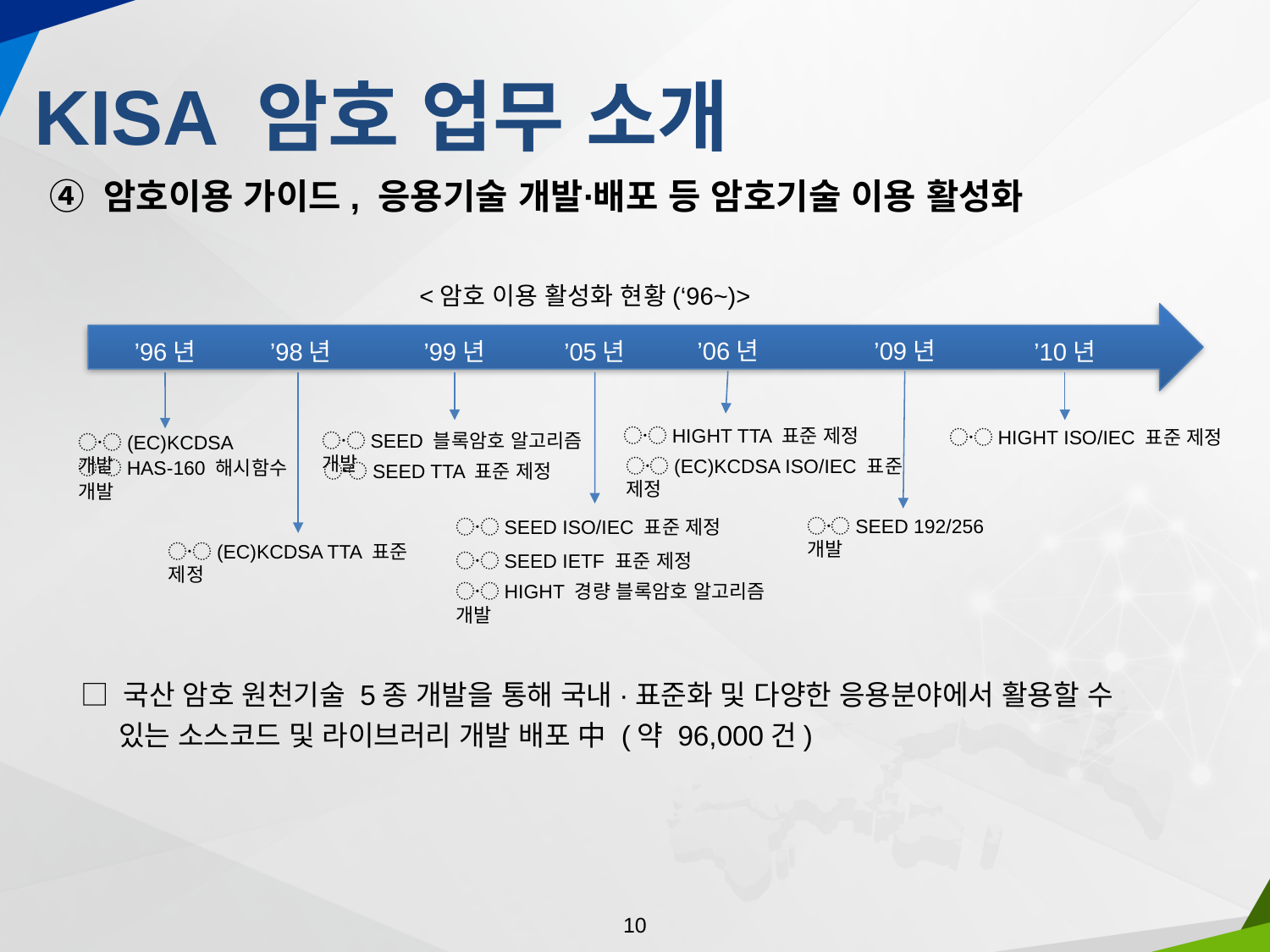

KISA 암호 업무 소개
④ 암호이용 가이드, 응용기술 개발∙배포 등 암호기술 이용 활성화
 <암호 이용 활성화 현황(‘96~)>

’09년
’06년
’98년
’99년
’10년
’05년
’96년
〮HIGHT TTA 표준 제정
〮HIGHT ISO/IEC 표준 제정
〮SEED 블록암호 알고리즘 개발
〮(EC)KCDSA 개발
〮(EC)KCDSA ISO/IEC 표준 제정
〮HAS-160 해시함수 개발
〮SEED TTA 표준 제정
〮SEED 192/256 개발
〮SEED ISO/IEC 표준 제정
〮(EC)KCDSA TTA 표준 제정
〮SEED IETF 표준 제정
〮HIGHT 경량 블록암호 알고리즘 개발
□ 국산 암호 원천기술 5종 개발을 통해 국내·표준화 및 다양한 응용분야에서 활용할 수
    있는 소스코드 및 라이브러리 개발 배포 中 (약 96,000건)
10